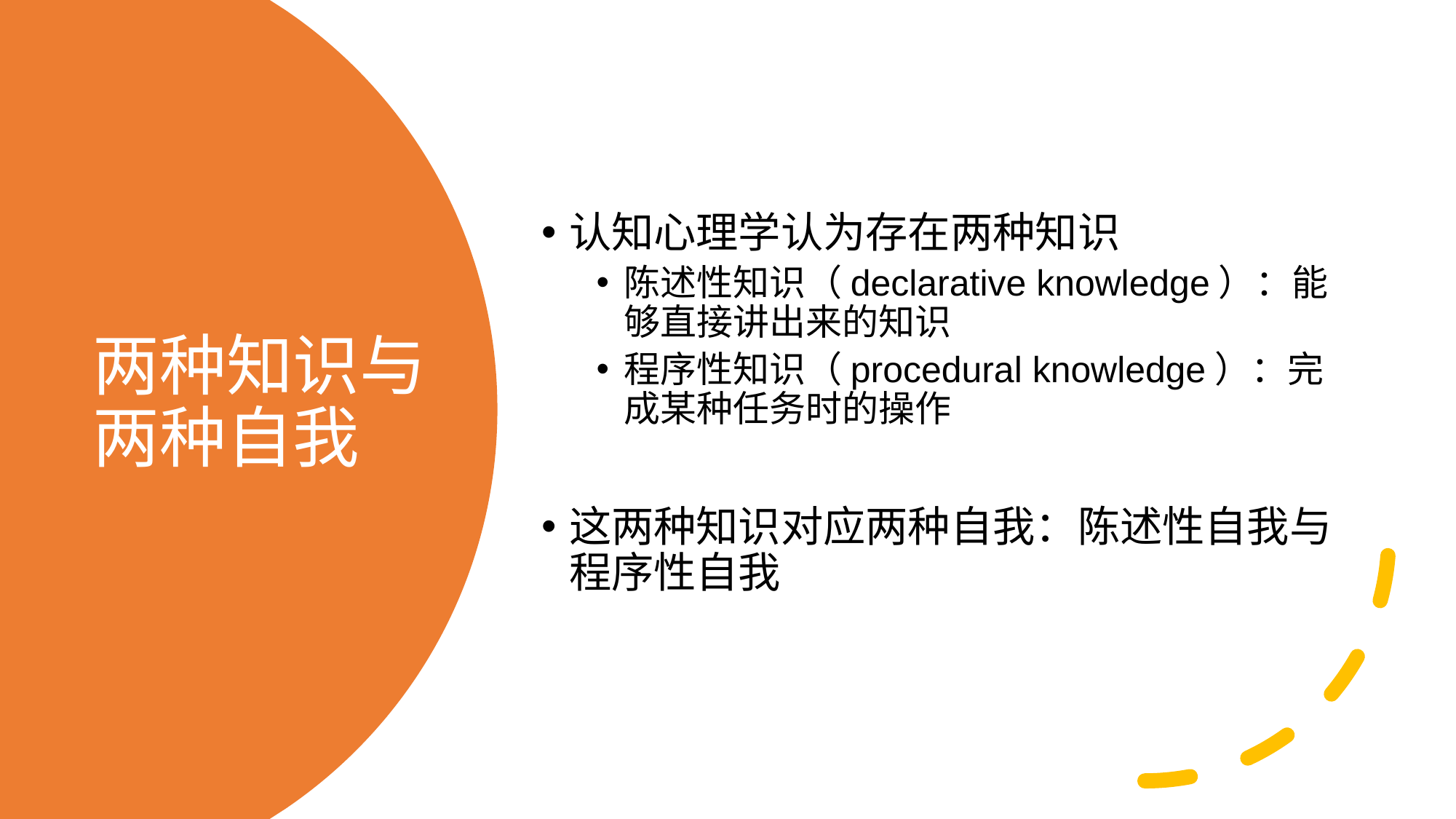

认知心理学认为存在两种知识
陈述性知识（declarative knowledge）：能够直接讲出来的知识
程序性知识（procedural knowledge）：完成某种任务时的操作

这两种知识对应两种自我：陈述性自我与程序性自我
# 两种知识与两种自我